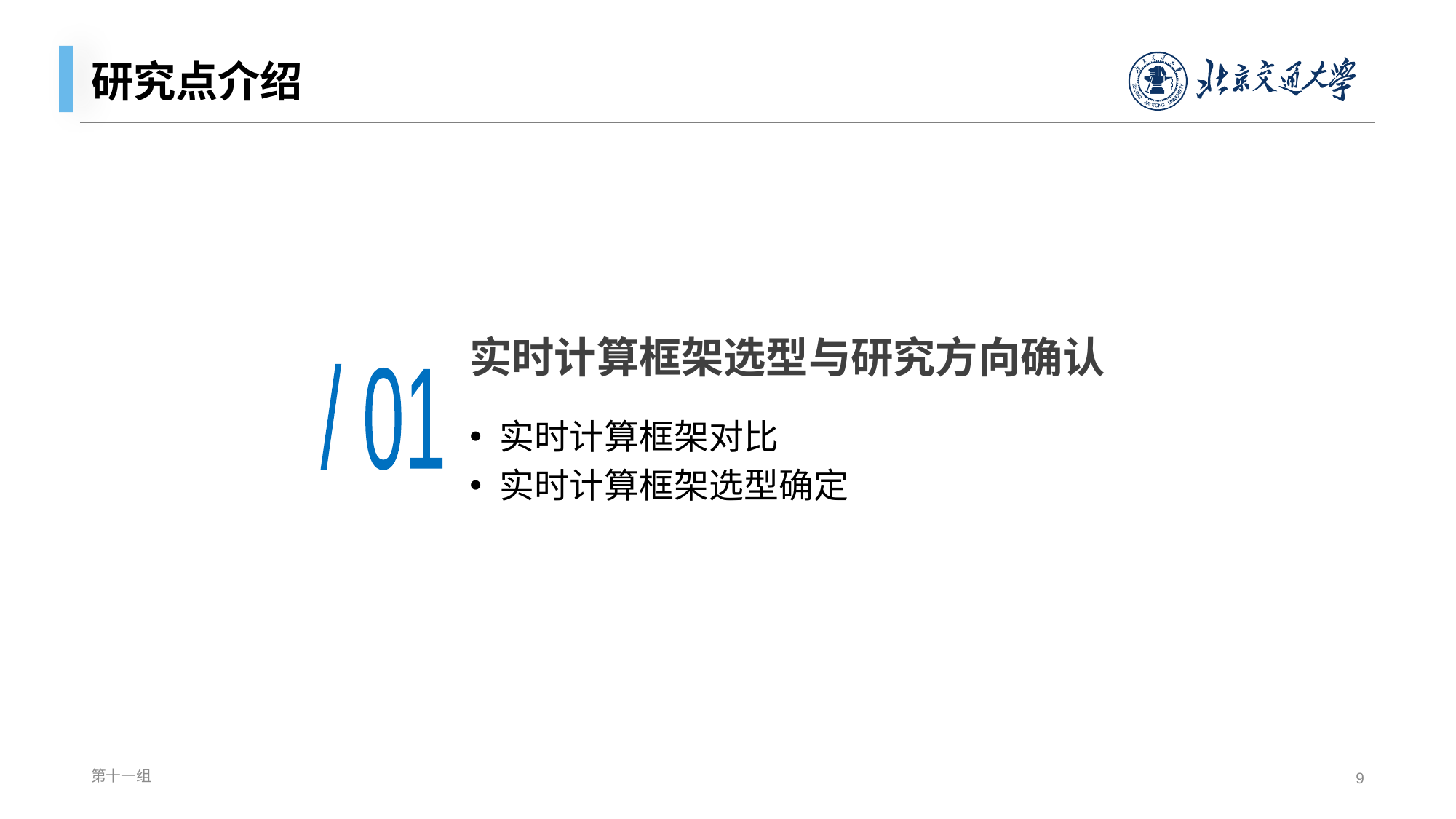

# 研究点介绍
实时计算框架选型与研究方向确认
/ 01
实时计算框架对比
实时计算框架选型确定
第十一组
9